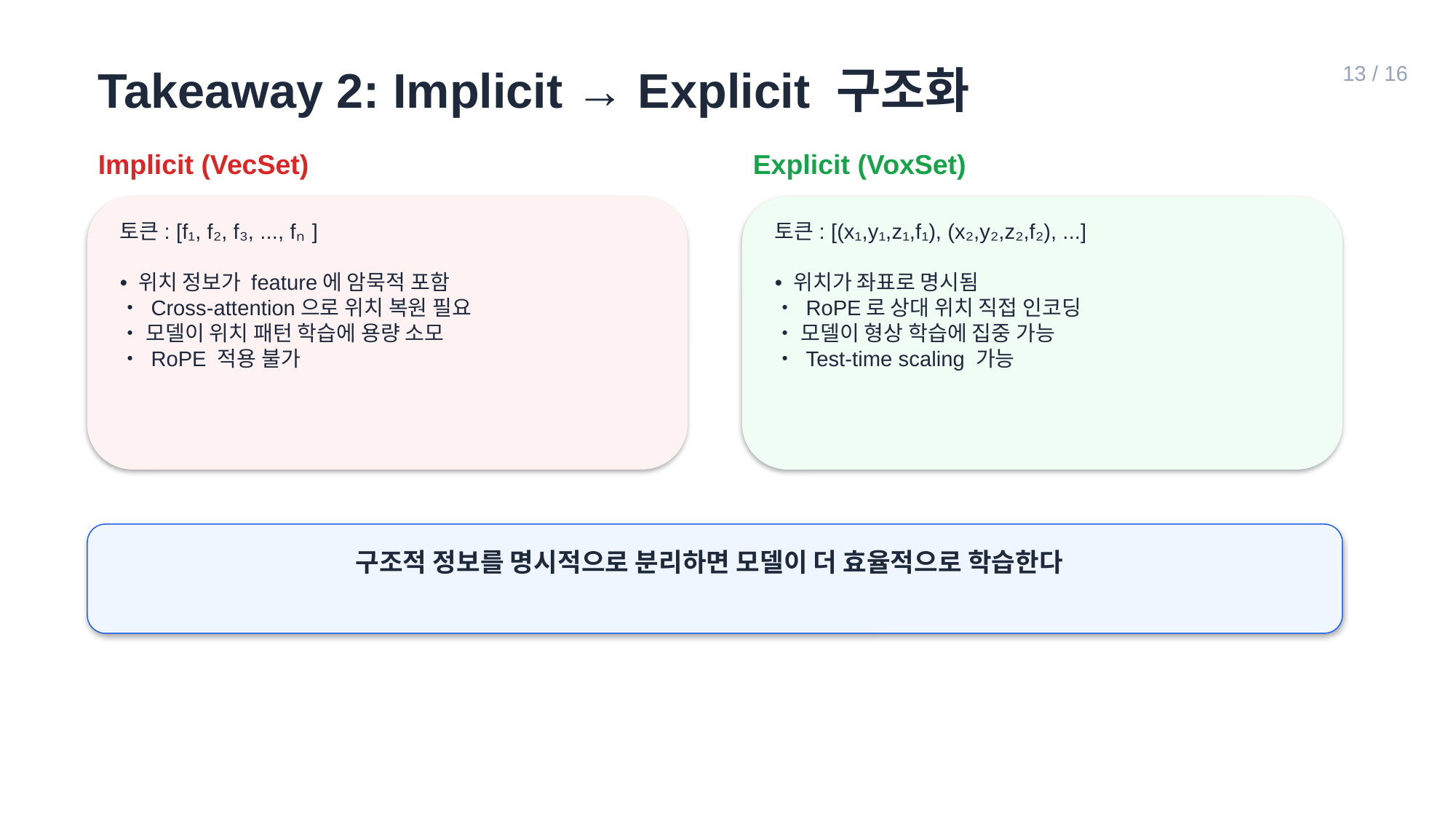

Takeaway 2: Implicit → Explicit 구조화
13 / 16
Implicit (VecSet)
Explicit (VoxSet)

토큰: [f₁, f₂, f₃, ..., fₙ]
• 위치 정보가 feature에 암묵적 포함
• Cross-attention으로 위치 복원 필요
• 모델이 위치 패턴 학습에 용량 소모
• RoPE 적용 불가
토큰: [(x₁,y₁,z₁,f₁), (x₂,y₂,z₂,f₂), ...]
• 위치가 좌표로 명시됨
• RoPE로 상대 위치 직접 인코딩
• 모델이 형상 학습에 집중 가능
• Test-time scaling 가능

구조적 정보를 명시적으로 분리하면 모델이 더 효율적으로 학습한다